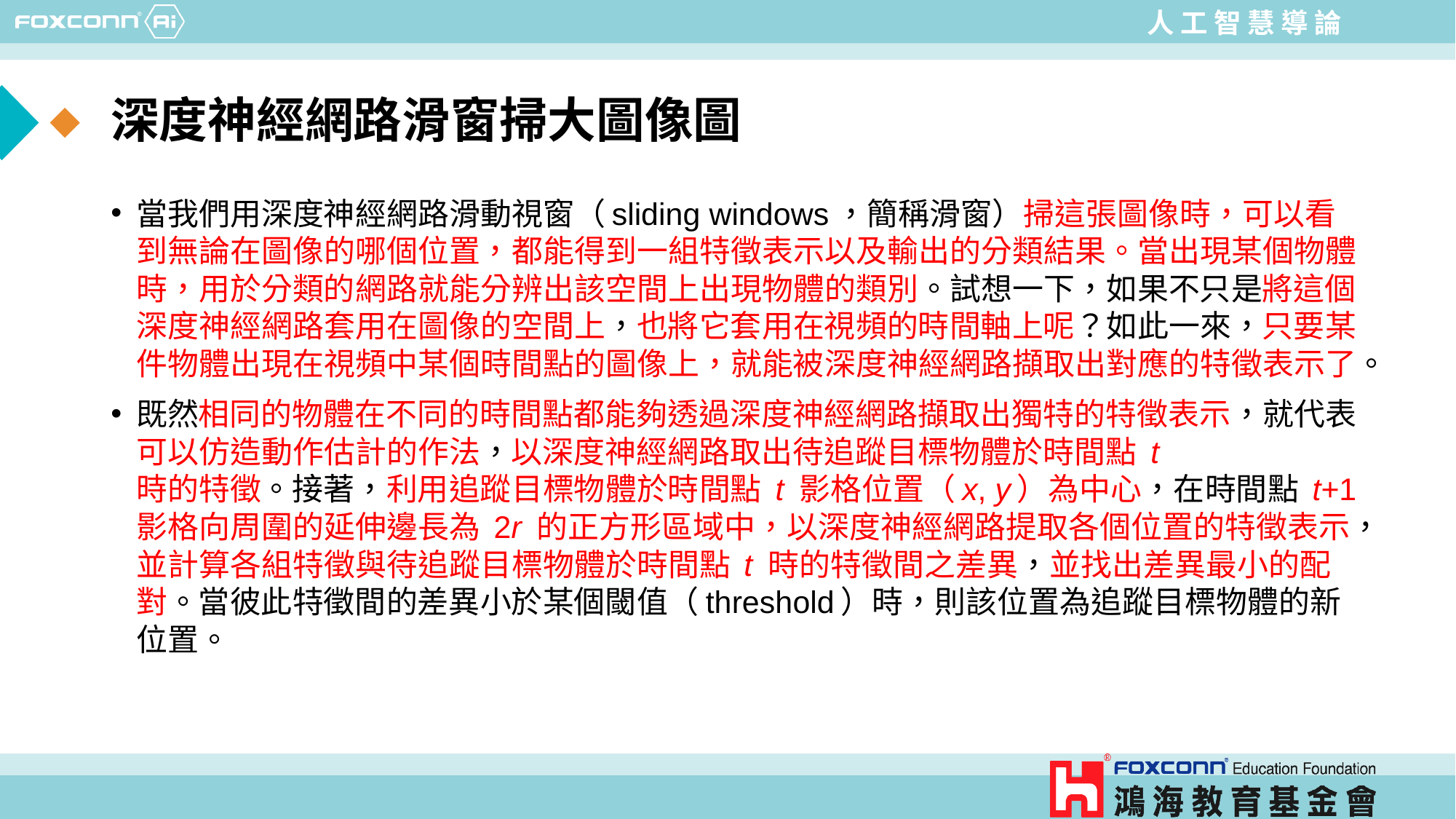

# 深度神經網路滑窗掃大圖像圖
當我們用深度神經網路滑動視窗（sliding windows，簡稱滑窗）掃這張圖像時，可以看到無論在圖像的哪個位置，都能得到一組特徵表示以及輸出的分類結果。當出現某個物體時，用於分類的網路就能分辨出該空間上出現物體的類別。試想一下，如果不只是將這個深度神經網路套用在圖像的空間上，也將它套用在視頻的時間軸上呢？如此一來，只要某件物體出現在視頻中某個時間點的圖像上，就能被深度神經網路擷取出對應的特徵表示了。
既然相同的物體在不同的時間點都能夠透過深度神經網路擷取出獨特的特徵表示，就代表可以仿造動作估計的作法，以深度神經網路取出待追蹤目標物體於時間點 t
時的特徵。接著，利用追蹤目標物體於時間點 t 影格位置（x, y）為中心，在時間點 t+1影格向周圍的延伸邊長為 2r 的正方形區域中，以深度神經網路提取各個位置的特徵表示，並計算各組特徵與待追蹤目標物體於時間點 t 時的特徵間之差異，並找出差異最小的配對。當彼此特徵間的差異小於某個閾值（threshold）時，則該位置為追蹤目標物體的新位置。